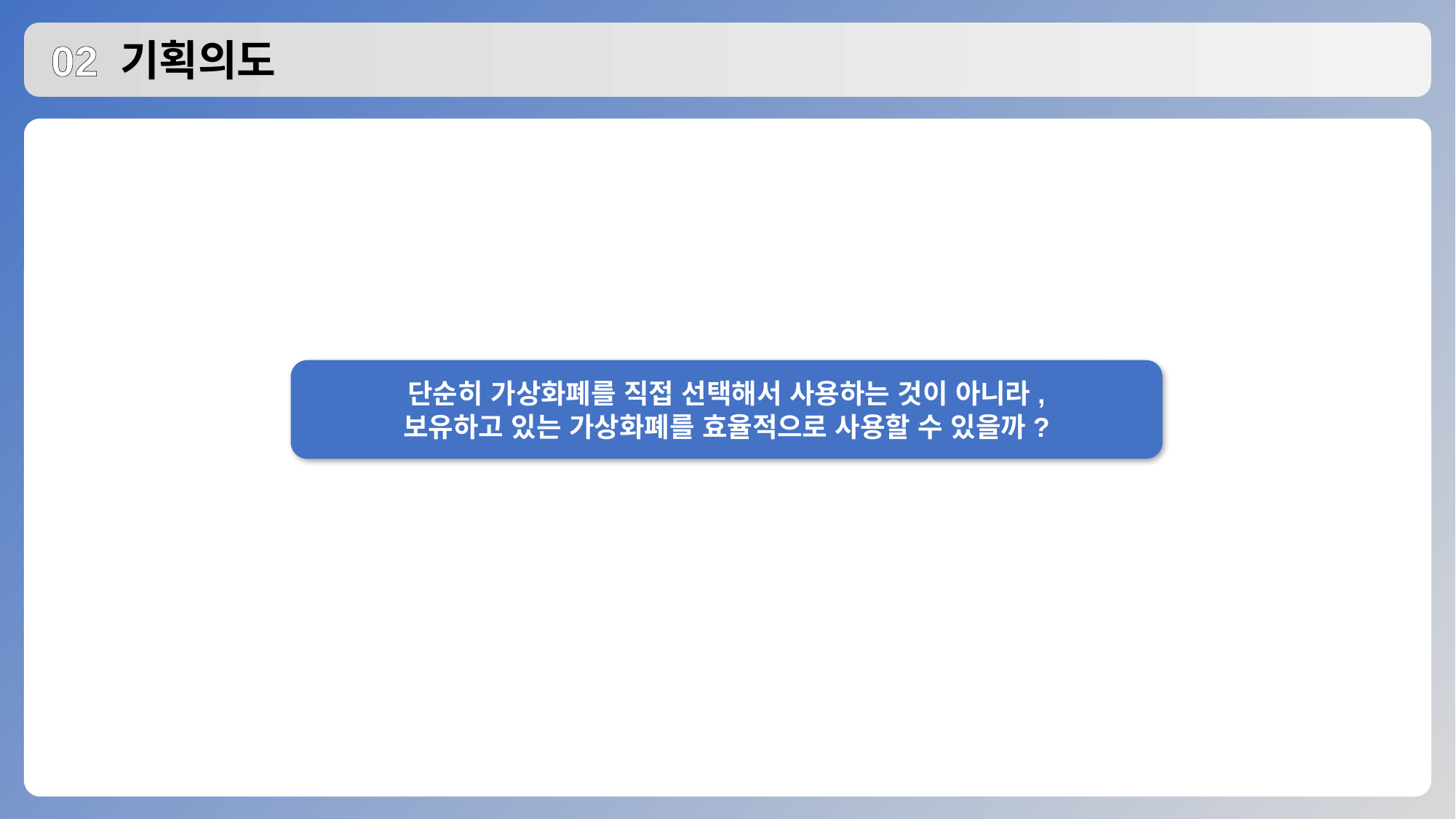

# 02 기획의도
단순히 가상화폐를 직접 선택해서 사용하는 것이 아니라,
보유하고 있는 가상화폐를 효율적으로 사용할 수 있을까?